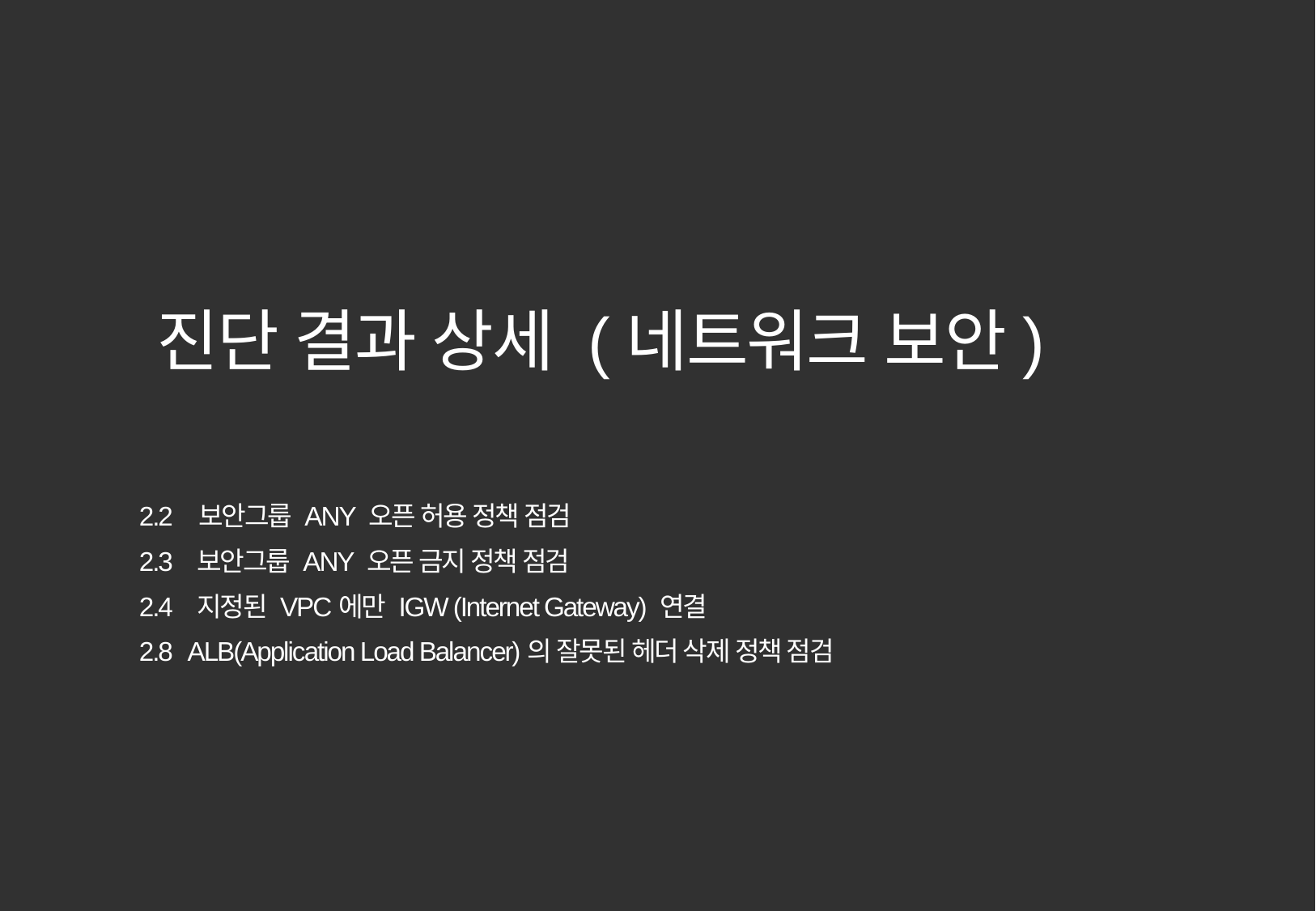

진단 결과 상세 (네트워크 보안)
2.2   보안그룹 ANY 오픈 허용 정책 점검
2.3   보안그룹 ANY 오픈 금지 정책 점검
2.4   지정된 VPC에만 IGW (Internet Gateway) 연결
2.8   ALB(Application Load Balancer)의 잘못된 헤더 삭제 정책 점검